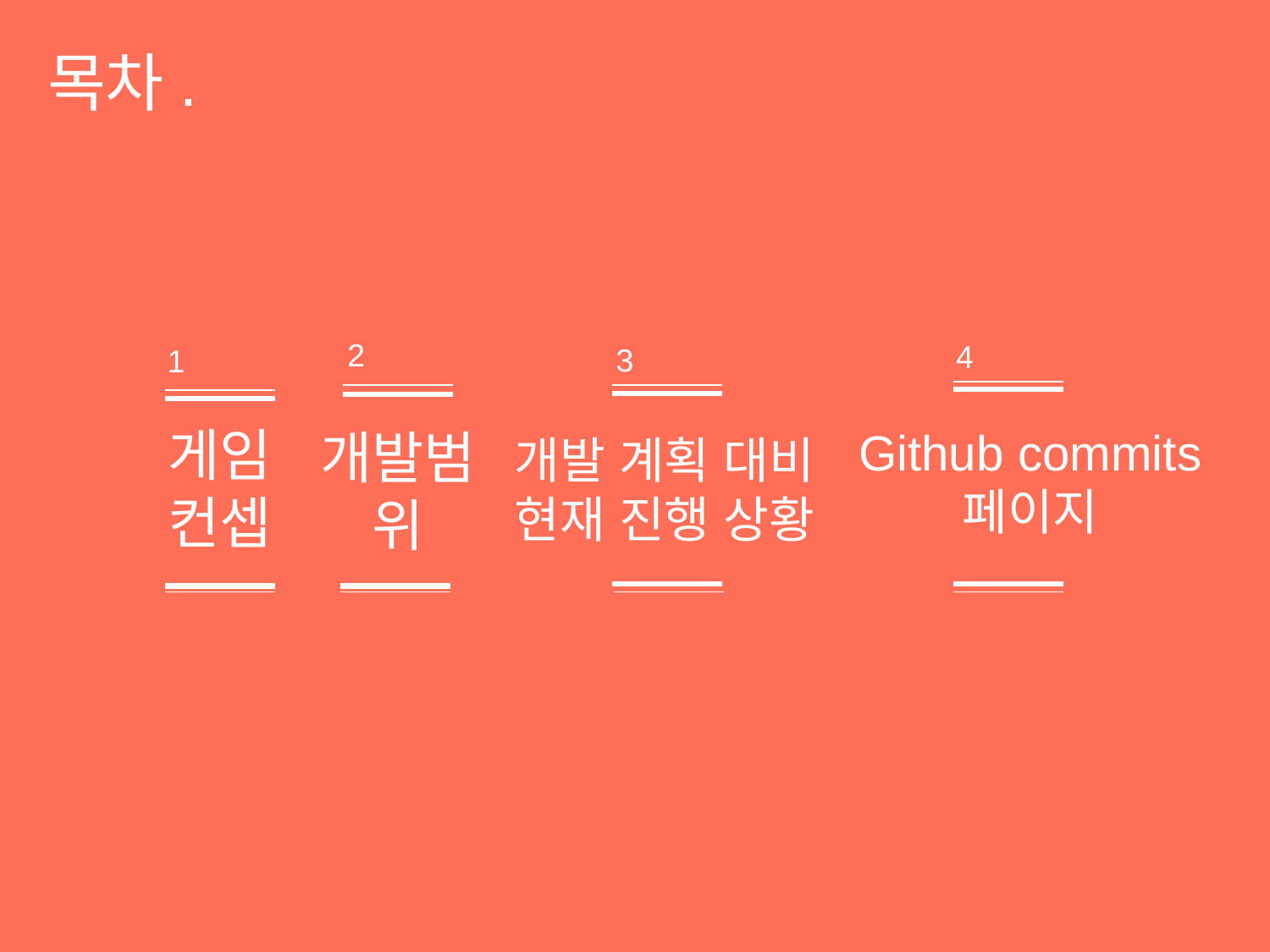

목차.
2
4
3
1
게임컨셉
Github commits 페이지
개발범위
개발 계획 대비 현재 진행 상황